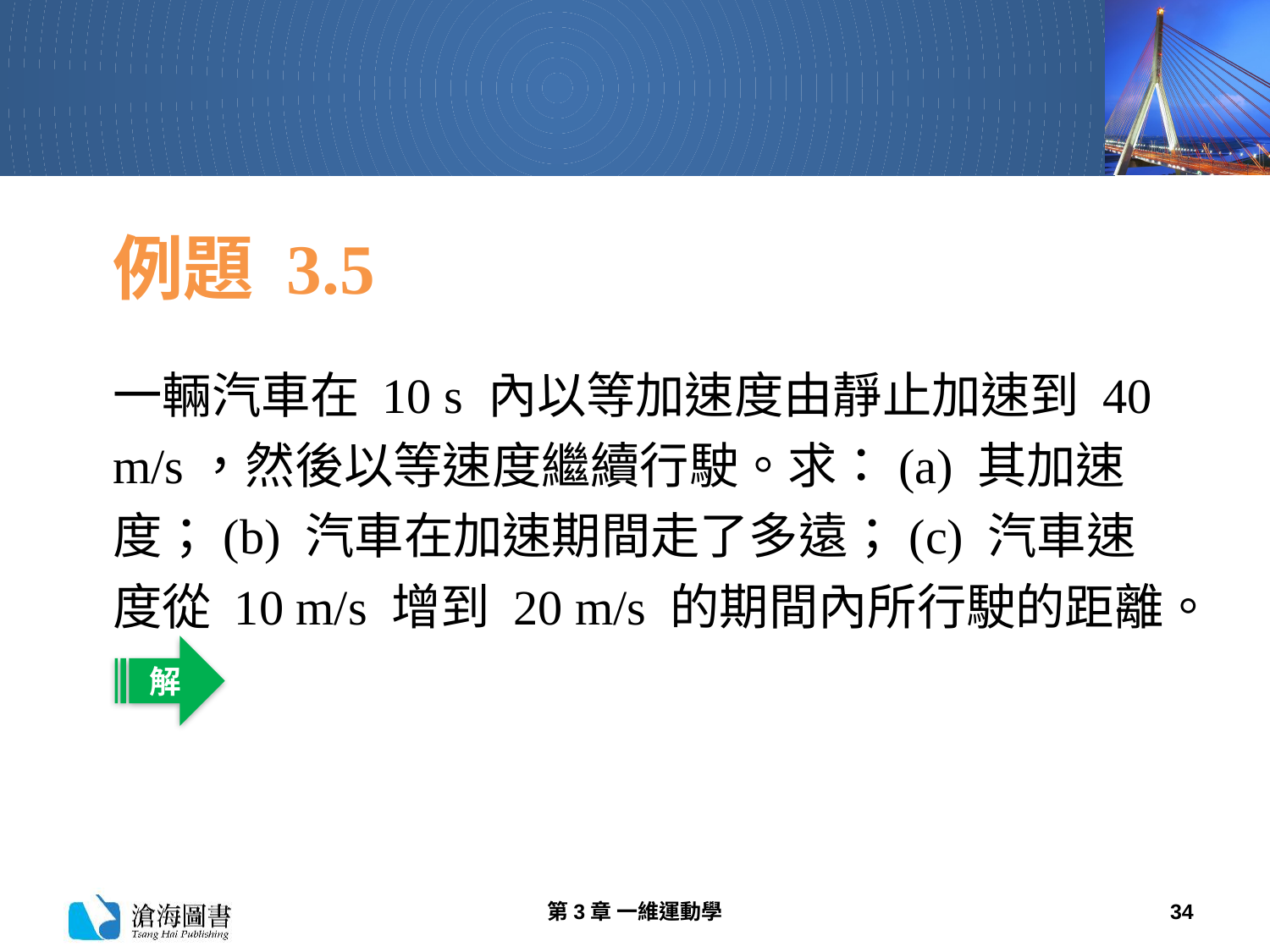

# 例題 3.5
一輛汽車在 10 s 內以等加速度由靜止加速到 40 m/s，然後以等速度繼續行駛。求：(a) 其加速度；(b) 汽車在加速期間走了多遠；(c) 汽車速度從 10 m/s 增到 20 m/s 的期間內所行駛的距離。
解
第3章 一維運動學
34